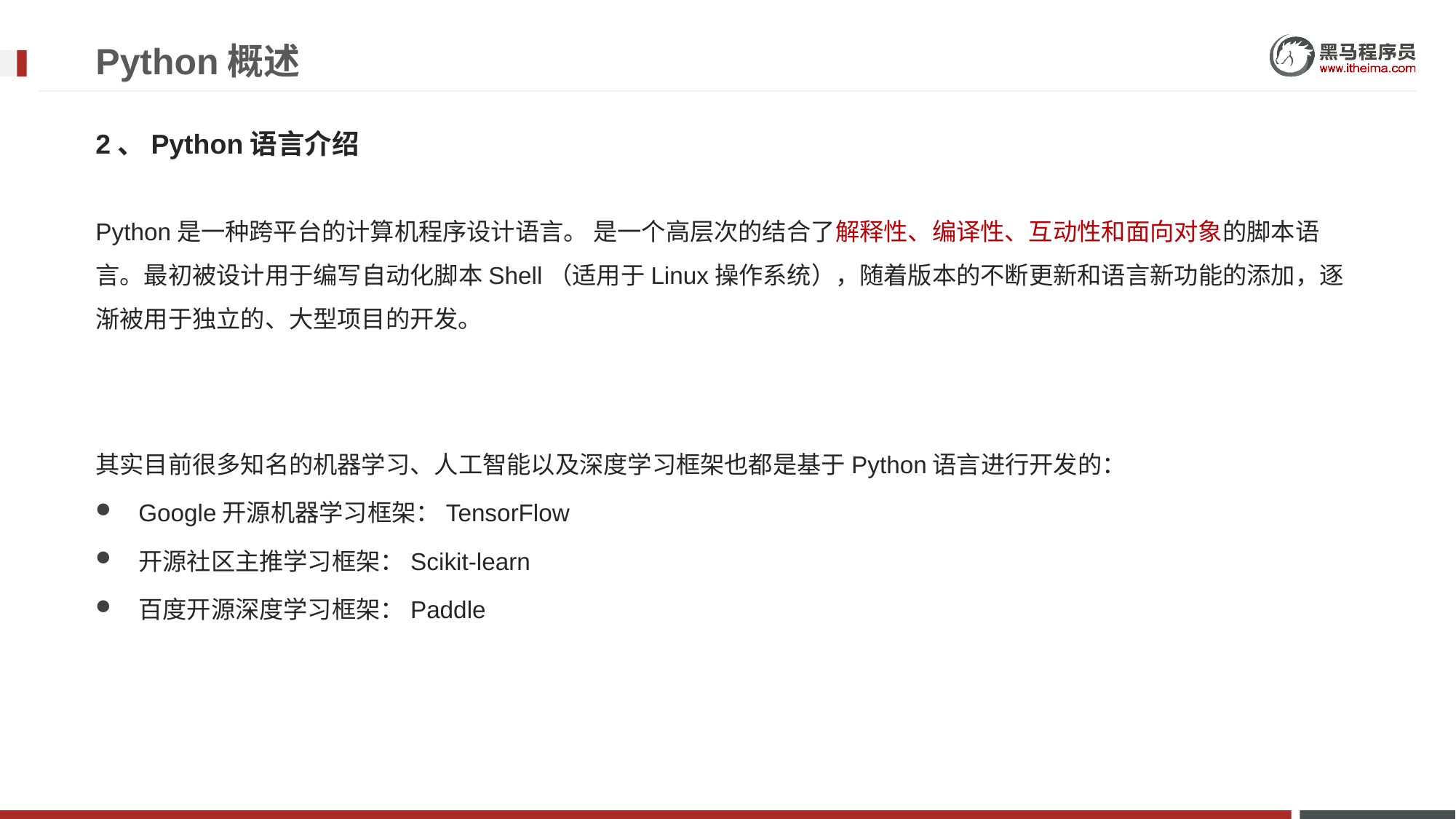

# Python概述
2、Python语言介绍
Python是一种跨平台的计算机程序设计语⾔。 是一个高层次的结合了解释性、编译性、互动性和面向对象的脚本语⾔。最初被设计用于编写⾃动化脚本Shell（适用于Linux操作系统），随着版本的不断更新和语言新功能的添加，逐渐被⽤于独立的、大型项目的开发。

其实⽬前很多知名的机器学习、⼈⼯智能以及深度学习框架也都是基于Python语⾔进⾏开发的：
Google开源机器学习框架：TensorFlow
开源社区主推学习框架：Scikit-learn
百度开源深度学习框架：Paddle